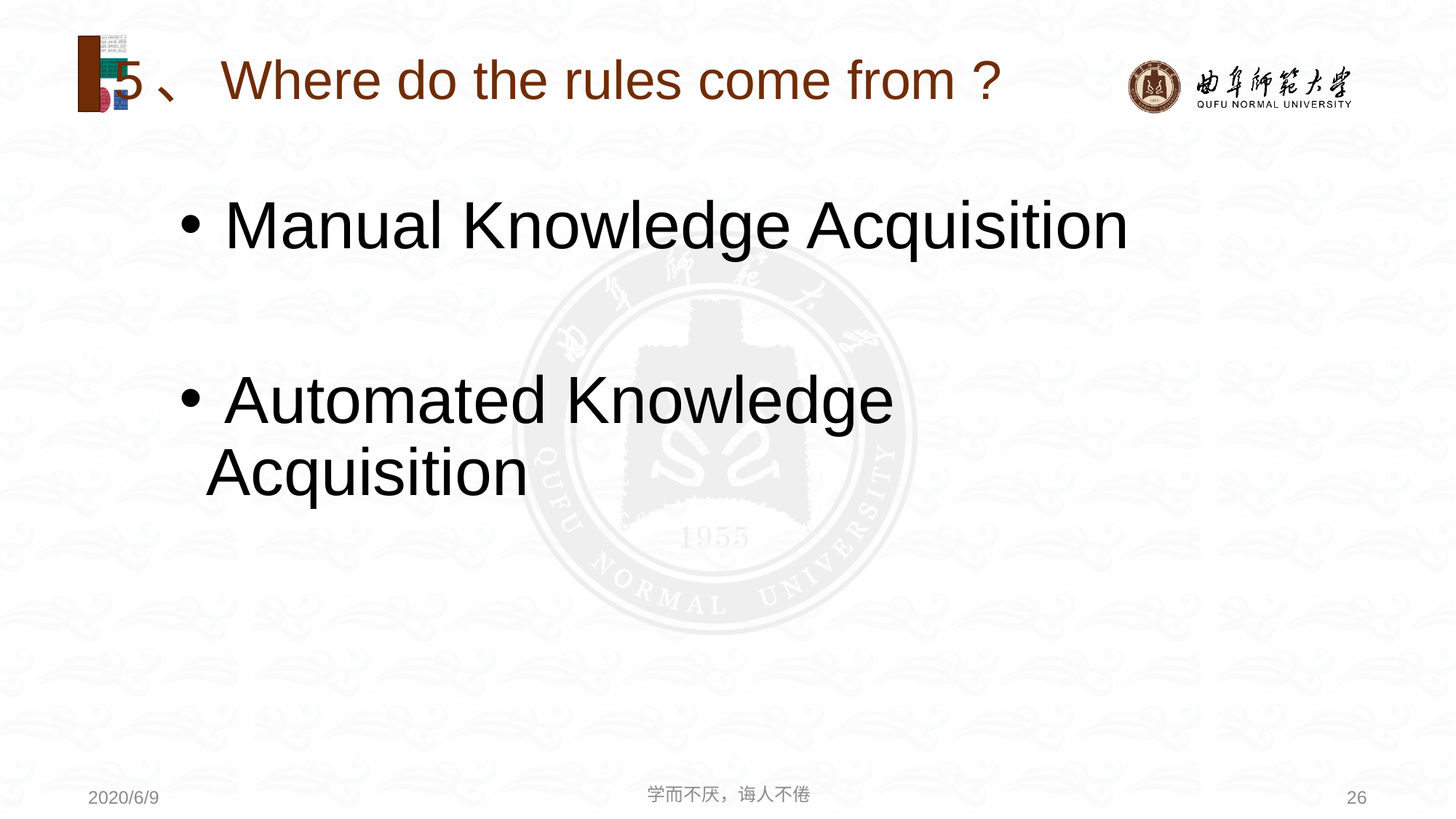

# 5、Where do the rules come from ?
 Manual Knowledge Acquisition

 Automated Knowledge Acquisition
学而不厌，诲人不倦
26
2020/6/9